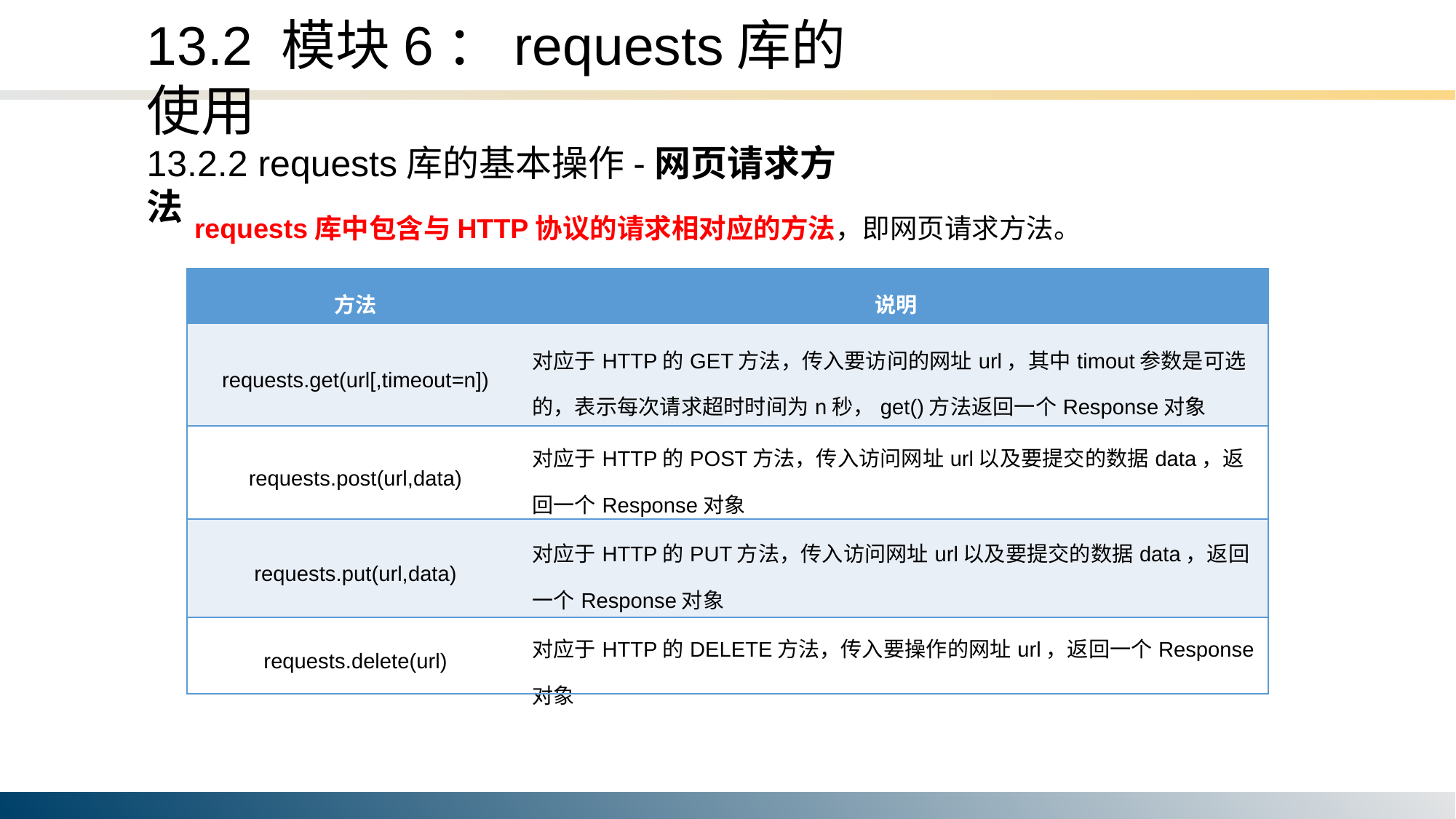

13.2 模块6：requests库的使用
13.2.2 requests库的基本操作-网页请求方法
requests库中包含与HTTP协议的请求相对应的方法，即网页请求方法。
| 方法 | 说明 |
| --- | --- |
| requests.get(url[,timeout=n]) | 对应于HTTP的GET方法，传入要访问的网址url，其中timout参数是可选的，表示每次请求超时时间为n秒，get()方法返回一个Response对象 |
| requests.post(url,data) | 对应于HTTP的POST方法，传入访问网址url以及要提交的数据data，返回一个Response对象 |
| requests.put(url,data) | 对应于HTTP的PUT方法，传入访问网址url以及要提交的数据data，返回一个Response对象 |
| requests.delete(url) | 对应于HTTP的DELETE方法，传入要操作的网址url，返回一个Response对象 |